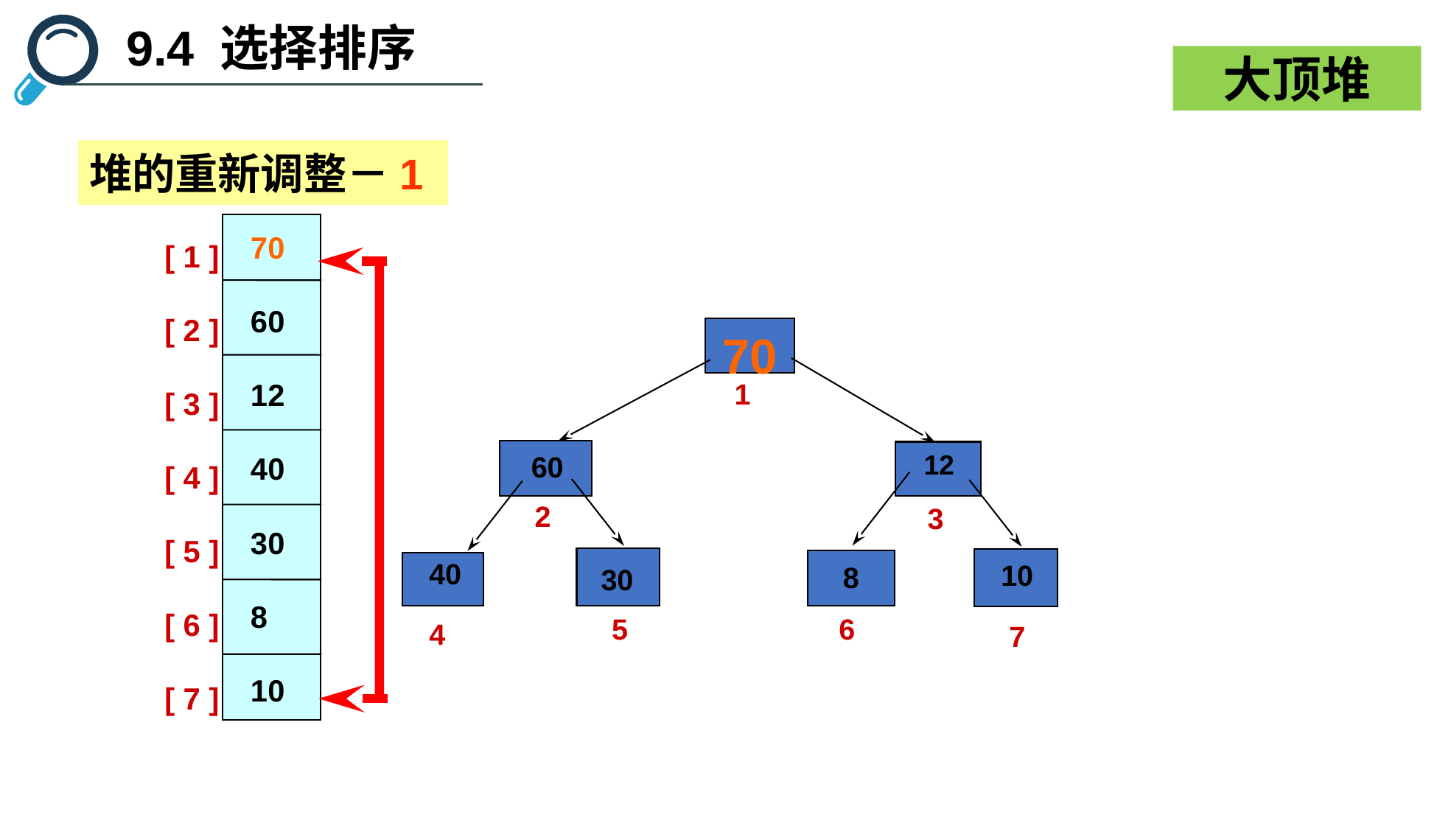

9.4 选择排序
大顶堆
堆的重新调整－1

70

60

12

40

30

8

10
[ 1 ]

[ 2 ]

[ 3 ]

[ 4 ]

[ 5 ]

[ 6 ]

[ 7 ]

 70

 1
 60

 12

10

 7

 2
 3
 30

40

4

 8
 5
  6